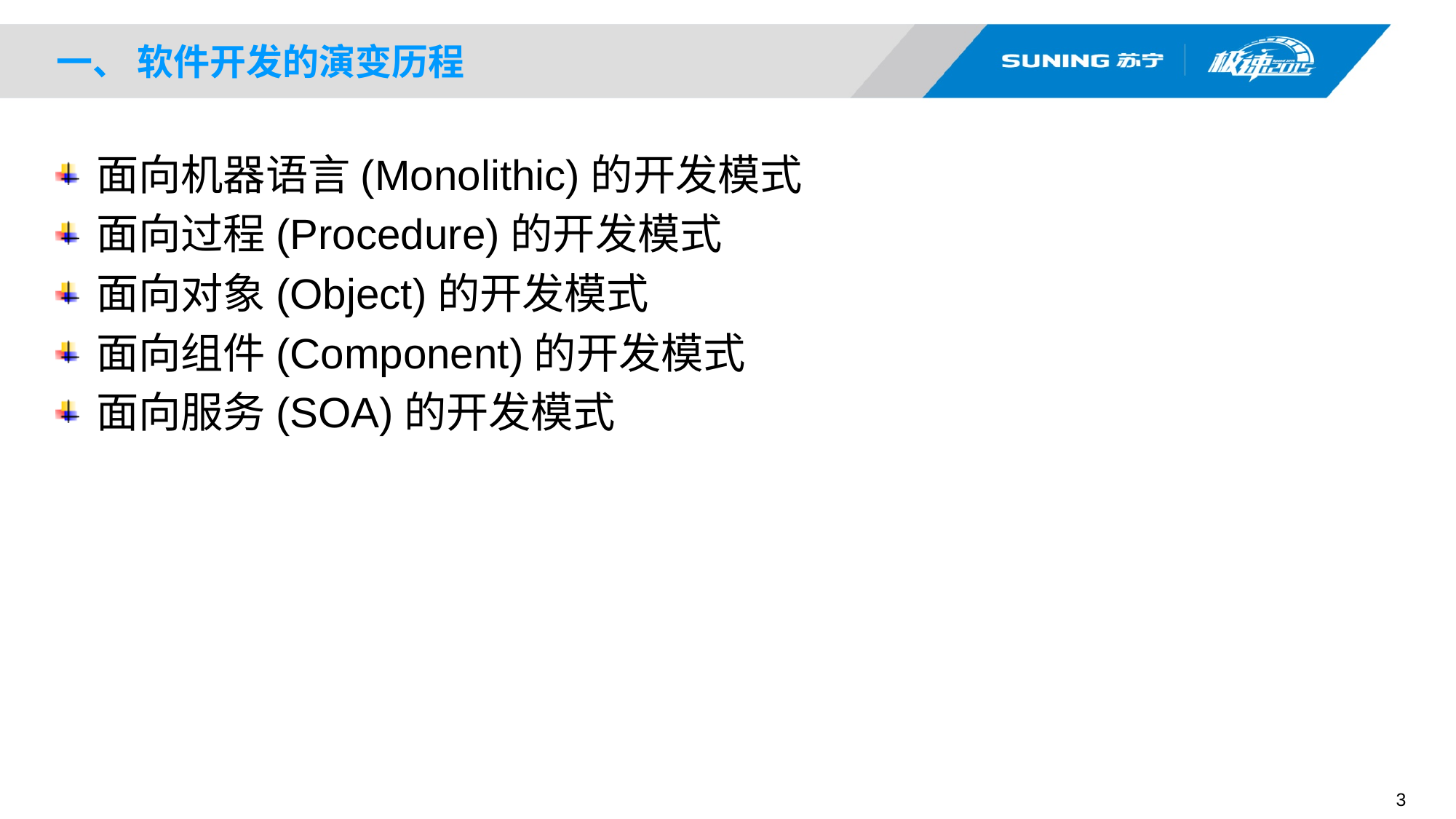

# 一、 软件开发的演变历程
面向机器语言(Monolithic)的开发模式
面向过程(Procedure)的开发模式
面向对象(Object)的开发模式
面向组件(Component)的开发模式
面向服务(SOA)的开发模式